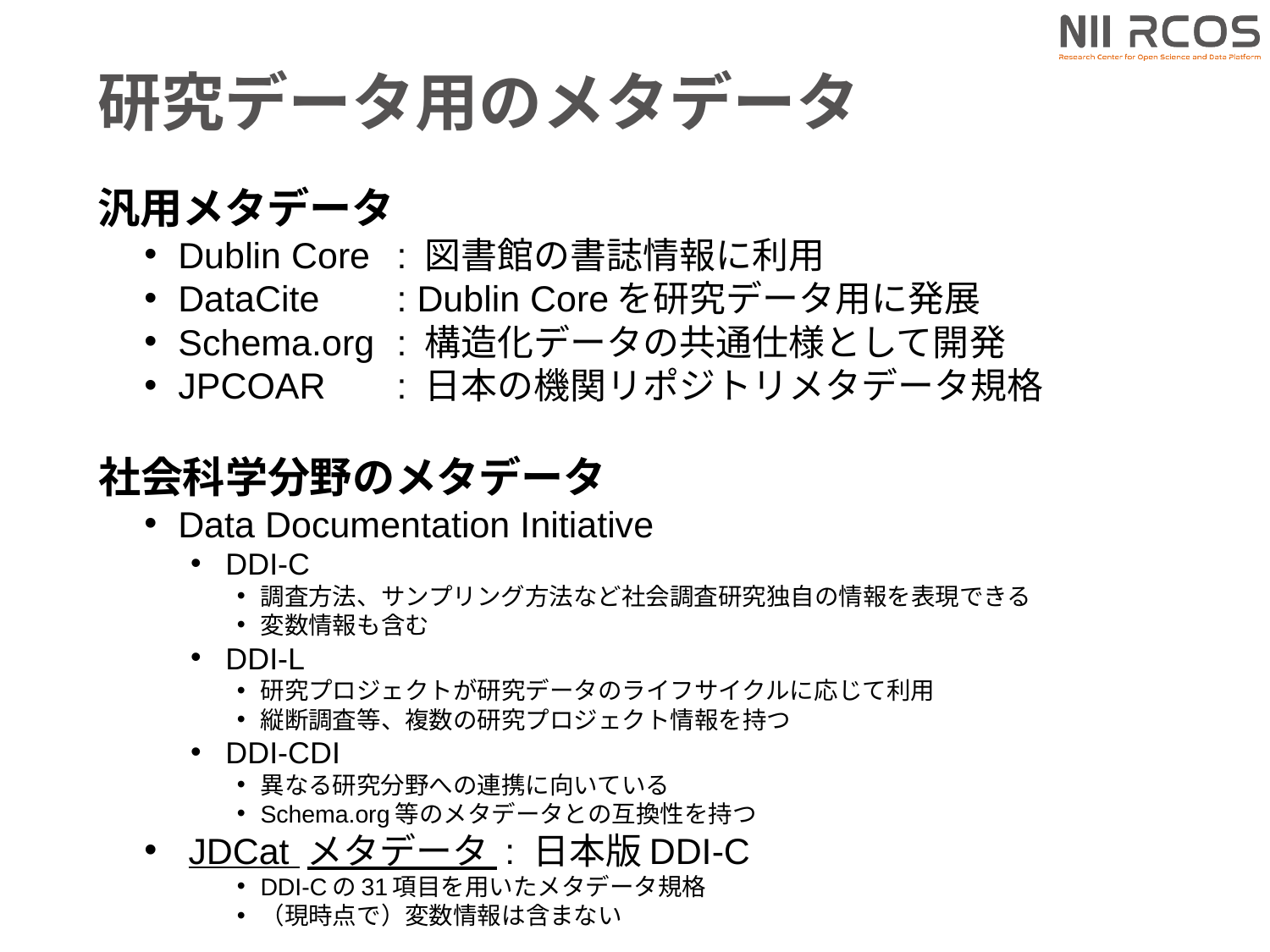

# 研究データ用のメタデータ
汎用メタデータ
Dublin Core	: 図書館の書誌情報に利用
DataCite		: Dublin Coreを研究データ用に発展
Schema.org	: 構造化データの共通仕様として開発
JPCOAR		: 日本の機関リポジトリメタデータ規格

社会科学分野のメタデータ
Data Documentation Initiative
DDI-C
調査方法、サンプリング方法など社会調査研究独自の情報を表現できる
変数情報も含む
DDI-L
研究プロジェクトが研究データのライフサイクルに応じて利用
縦断調査等、複数の研究プロジェクト情報を持つ
DDI-CDI
異なる研究分野への連携に向いている
Schema.org等のメタデータとの互換性を持つ
 JDCat メタデータ : 日本版DDI-C
DDI-Cの31項目を用いたメタデータ規格
（現時点で）変数情報は含まない